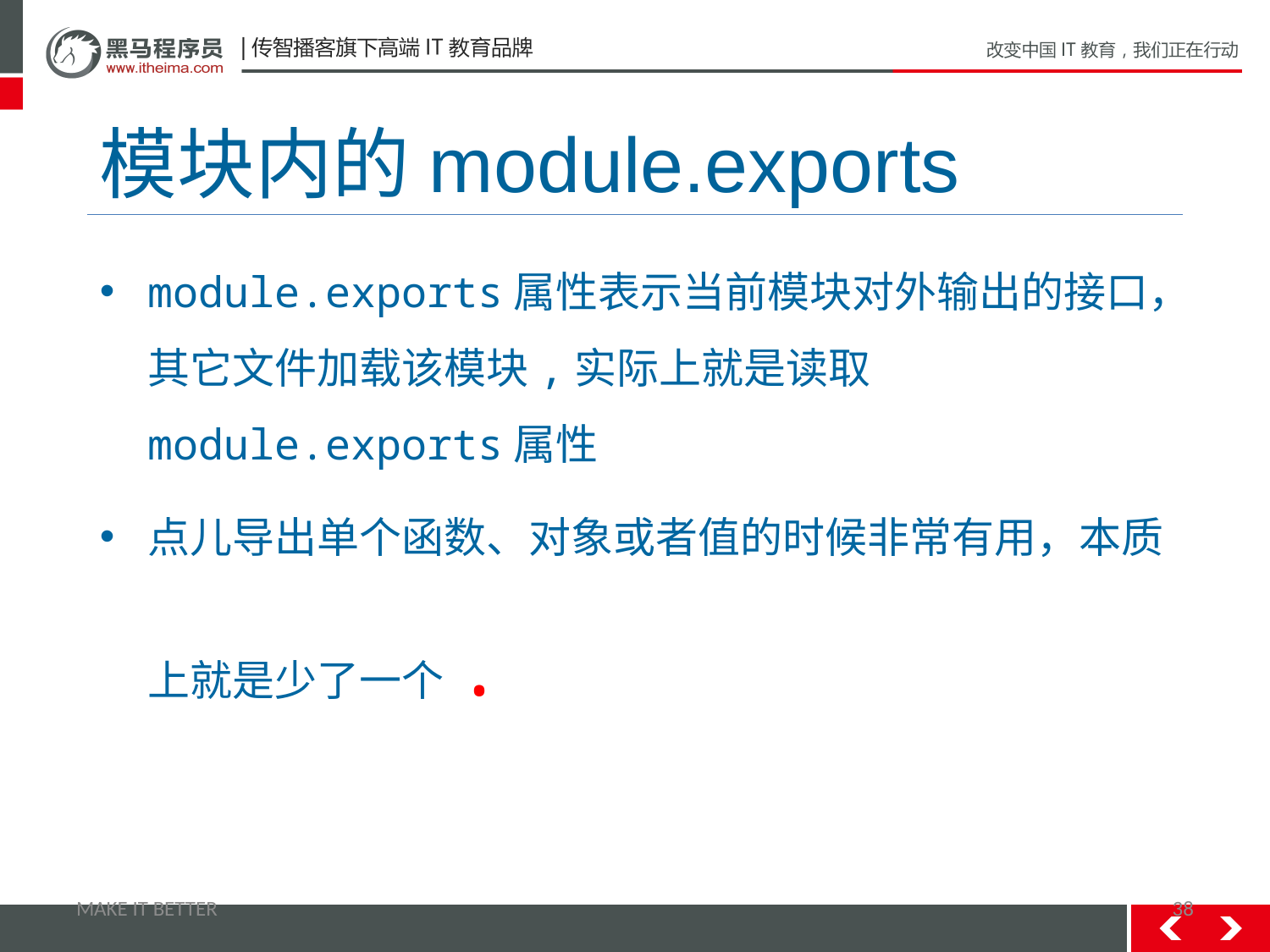

# 模块内的module.exports
module.exports属性表示当前模块对外输出的接口，其它文件加载该模块,实际上就是读取module.exports属性
点儿导出单个函数、对象或者值的时候非常有用，本质上就是少了一个.

MAKE IT BETTER
38